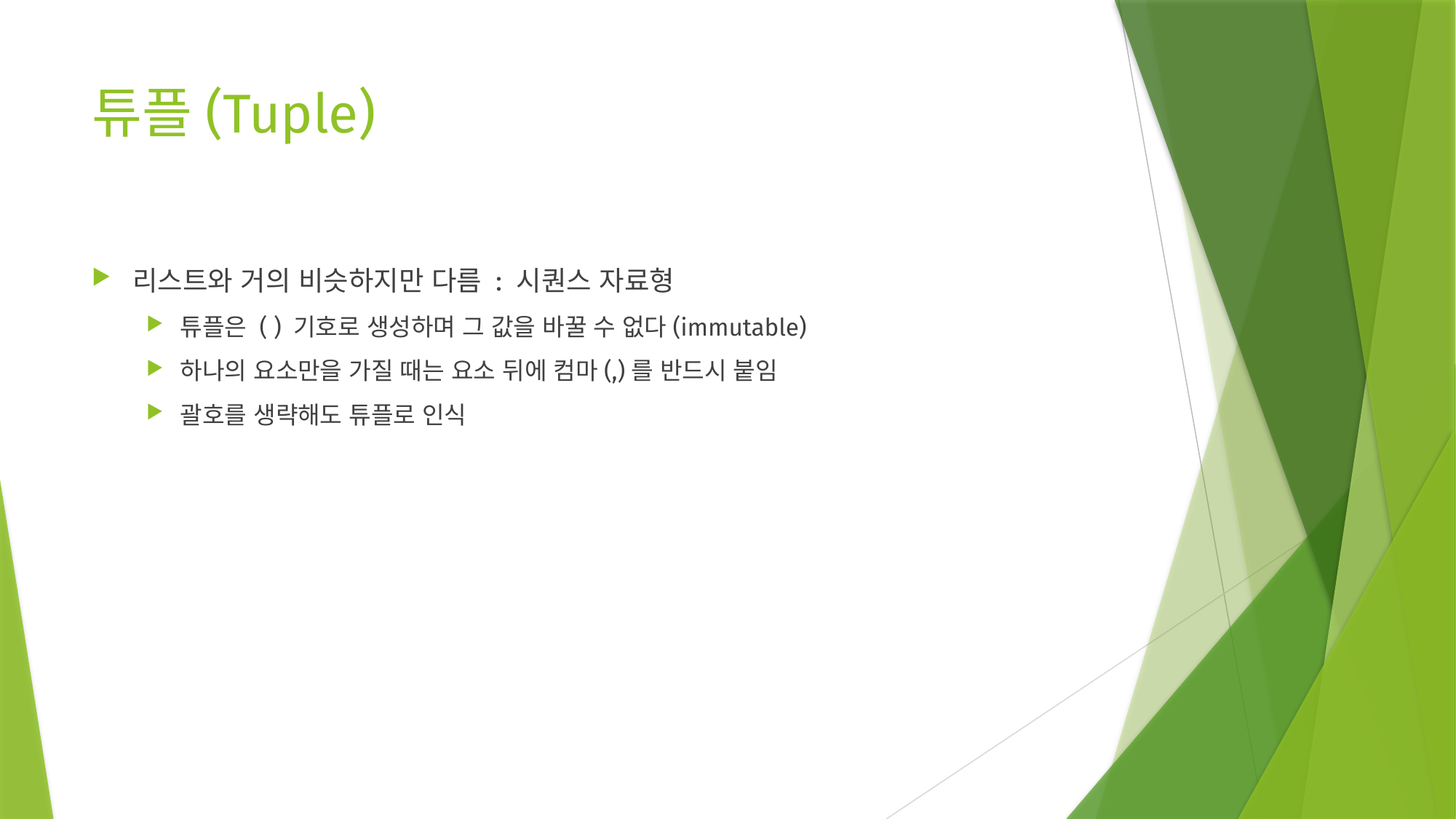

# 튜플(Tuple)
리스트와 거의 비슷하지만 다름 : 시퀀스 자료형
튜플은 ( ) 기호로 생성하며 그 값을 바꿀 수 없다(immutable)
하나의 요소만을 가질 때는 요소 뒤에 컴마(,)를 반드시 붙임
괄호를 생략해도 튜플로 인식